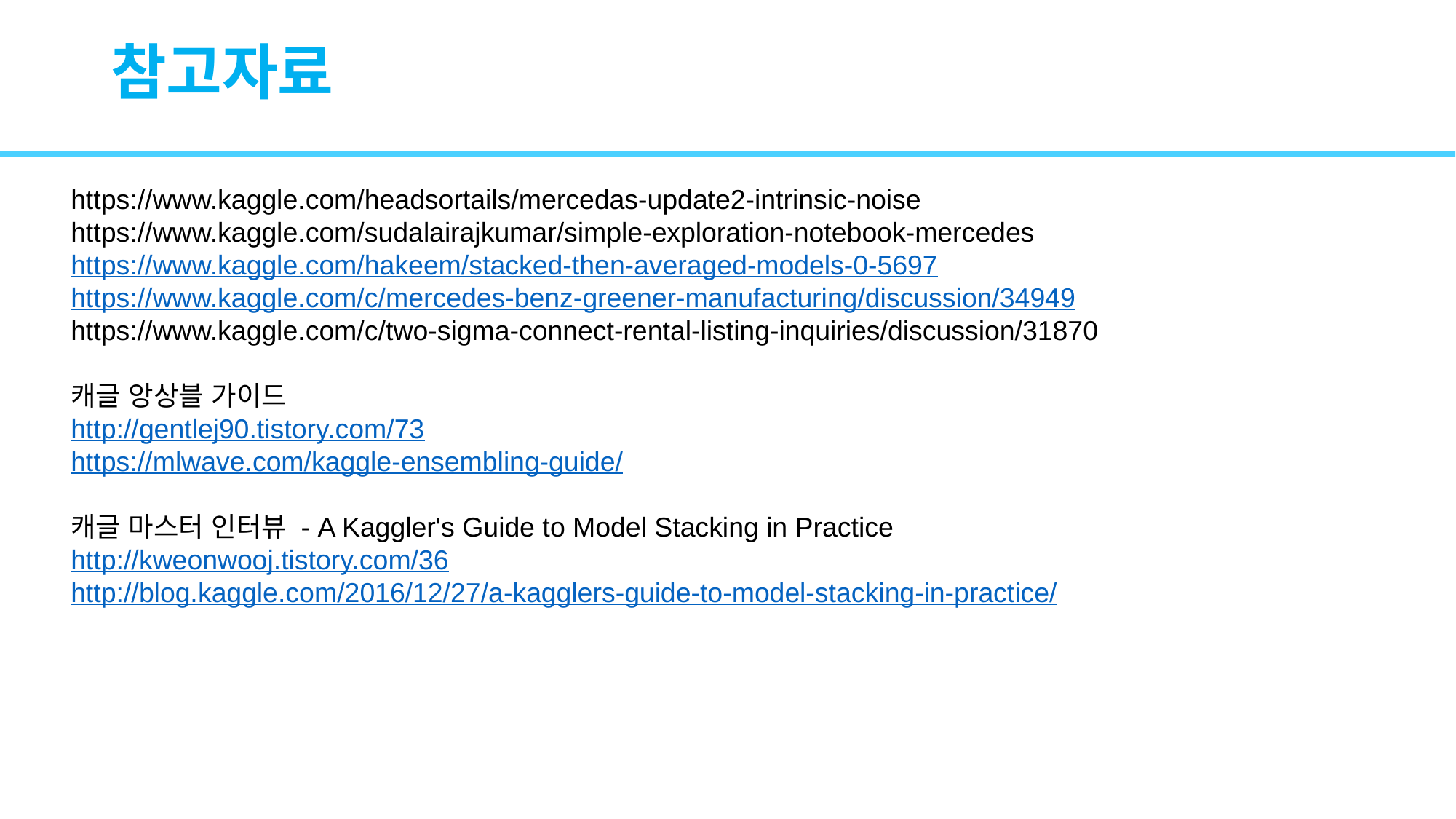

# 참고자료
https://www.kaggle.com/headsortails/mercedas-update2-intrinsic-noise
https://www.kaggle.com/sudalairajkumar/simple-exploration-notebook-mercedes
https://www.kaggle.com/hakeem/stacked-then-averaged-models-0-5697
https://www.kaggle.com/c/mercedes-benz-greener-manufacturing/discussion/34949
https://www.kaggle.com/c/two-sigma-connect-rental-listing-inquiries/discussion/31870

캐글 앙상블 가이드
http://gentlej90.tistory.com/73
https://mlwave.com/kaggle-ensembling-guide/

캐글 마스터 인터뷰 - A Kaggler's Guide to Model Stacking in Practice
http://kweonwooj.tistory.com/36
http://blog.kaggle.com/2016/12/27/a-kagglers-guide-to-model-stacking-in-practice/